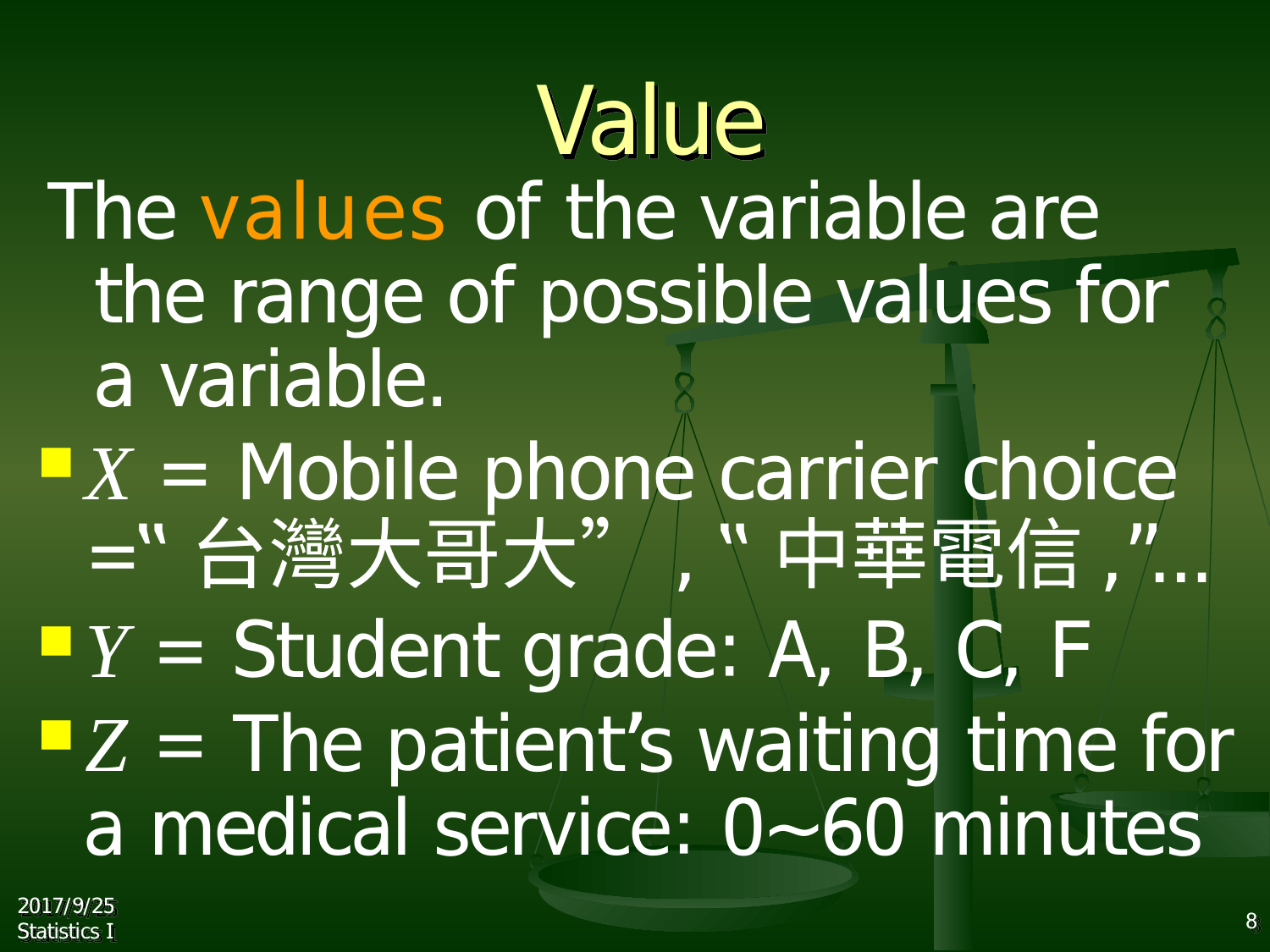

# Value
The values of the variable are the range of possible values for a variable.
X = Mobile phone carrier choice =“台灣大哥大”, “中華電信,”…
Y = Student grade: A, B, C, F
Z = The patient’s waiting time for a medical service: 0~60 minutes
2017/9/25
Statistics I
8